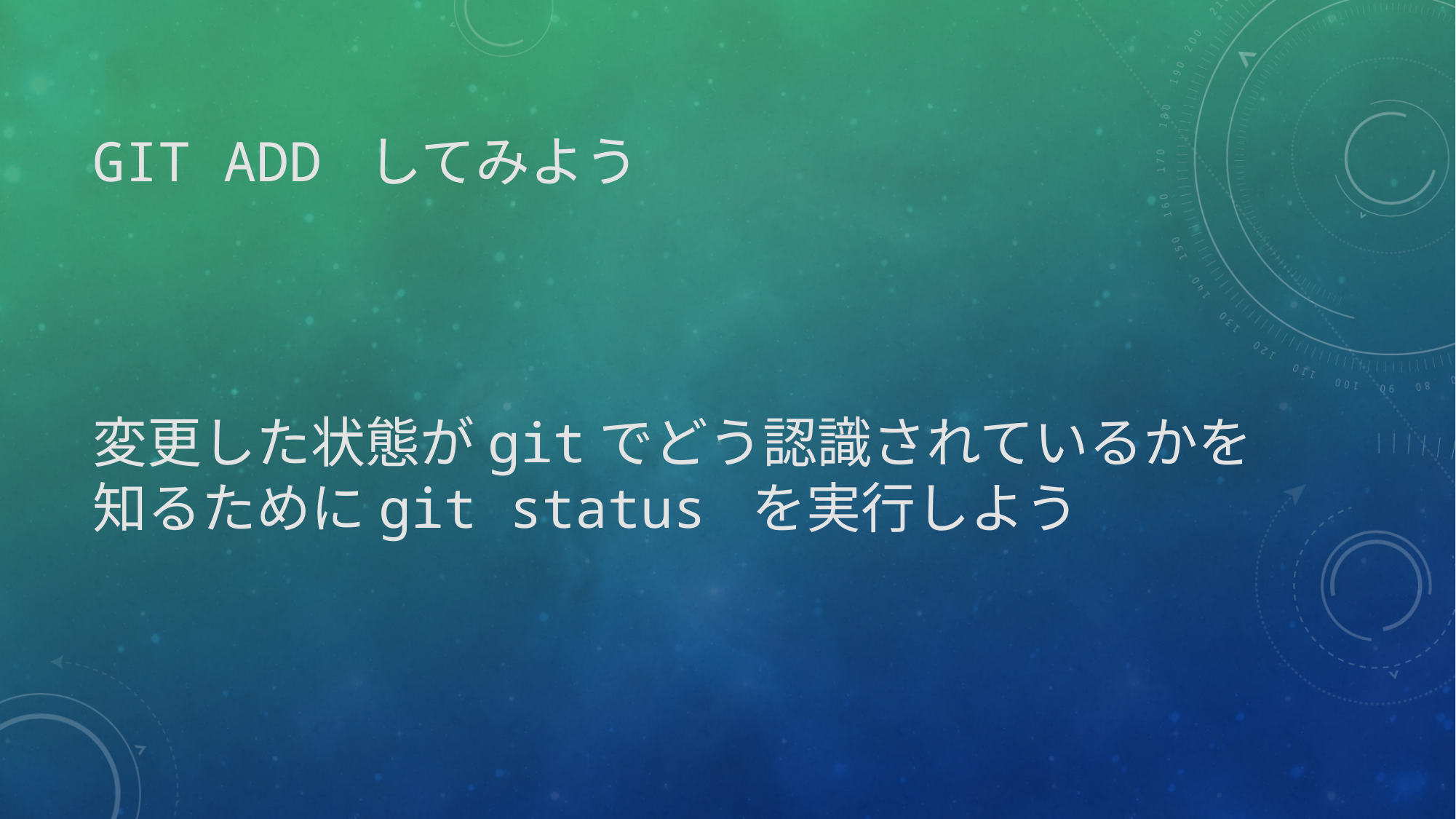

# git add してみよう
変更した状態がgitでどう認識されているかを知るためにgit status を実行しよう